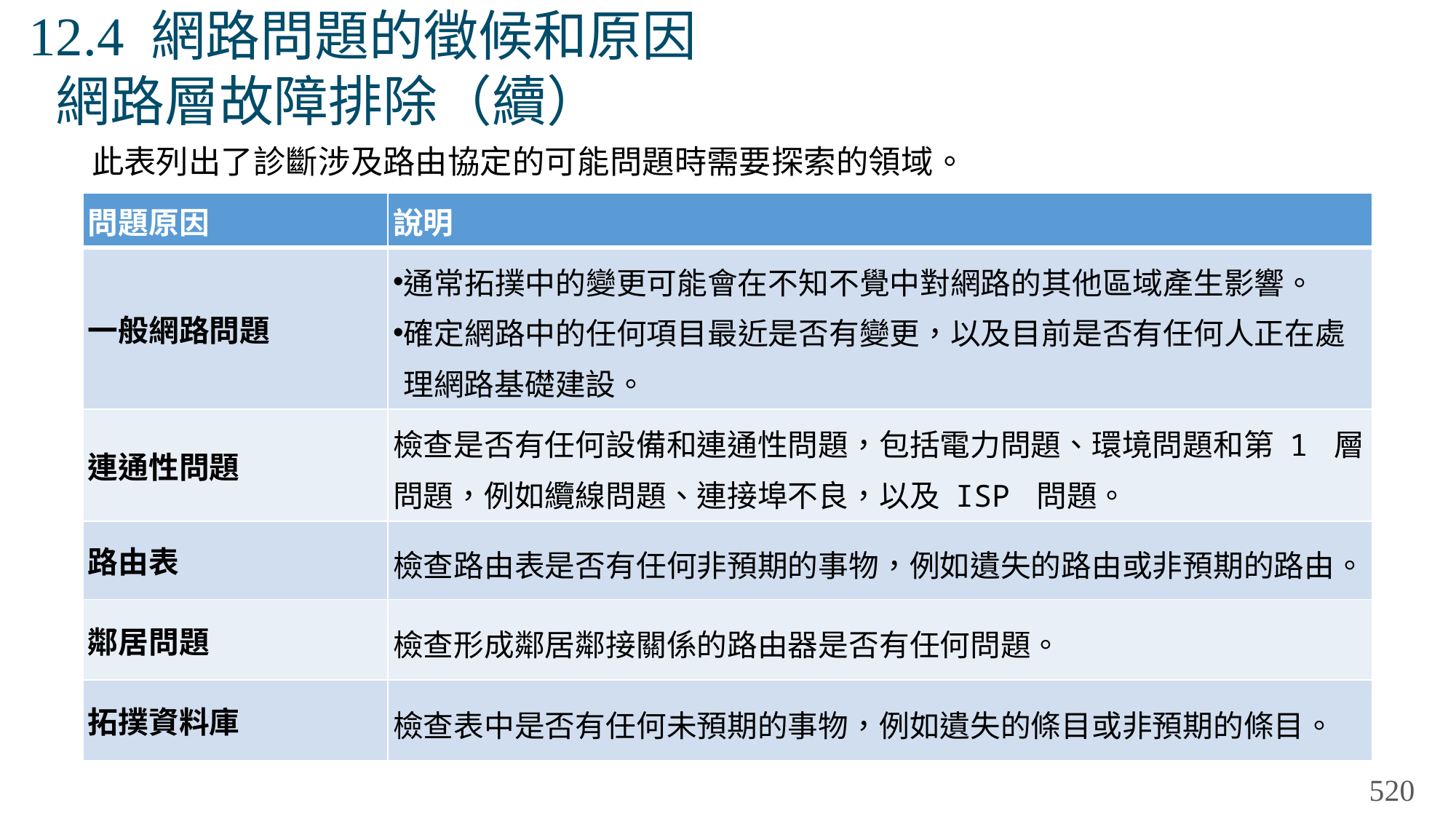

# 12.4 網路問題的徵候和原因 網路層故障排除（續）
此表列出了診斷涉及路由協定的可能問題時需要探索的領域。
| 問題原因 | 說明 |
| --- | --- |
| 一般網路問題 | 通常拓撲中的變更可能會在不知不覺中對網路的其他區域產生影響。 確定網路中的任何項目最近是否有變更，以及目前是否有任何人正在處理網路基礎建設。 |
| 連通性問題 | 檢查是否有任何設備和連通性問題，包括電力問題、環境問題和第 1 層問題，例如纜線問題、連接埠不良，以及 ISP 問題。 |
| 路由表 | 檢查路由表是否有任何非預期的事物，例如遺失的路由或非預期的路由。 |
| 鄰居問題 | 檢查形成鄰居鄰接關係的路由器是否有任何問題。 |
| 拓撲資料庫 | 檢查表中是否有任何未預期的事物，例如遺失的條目或非預期的條目。 |
520